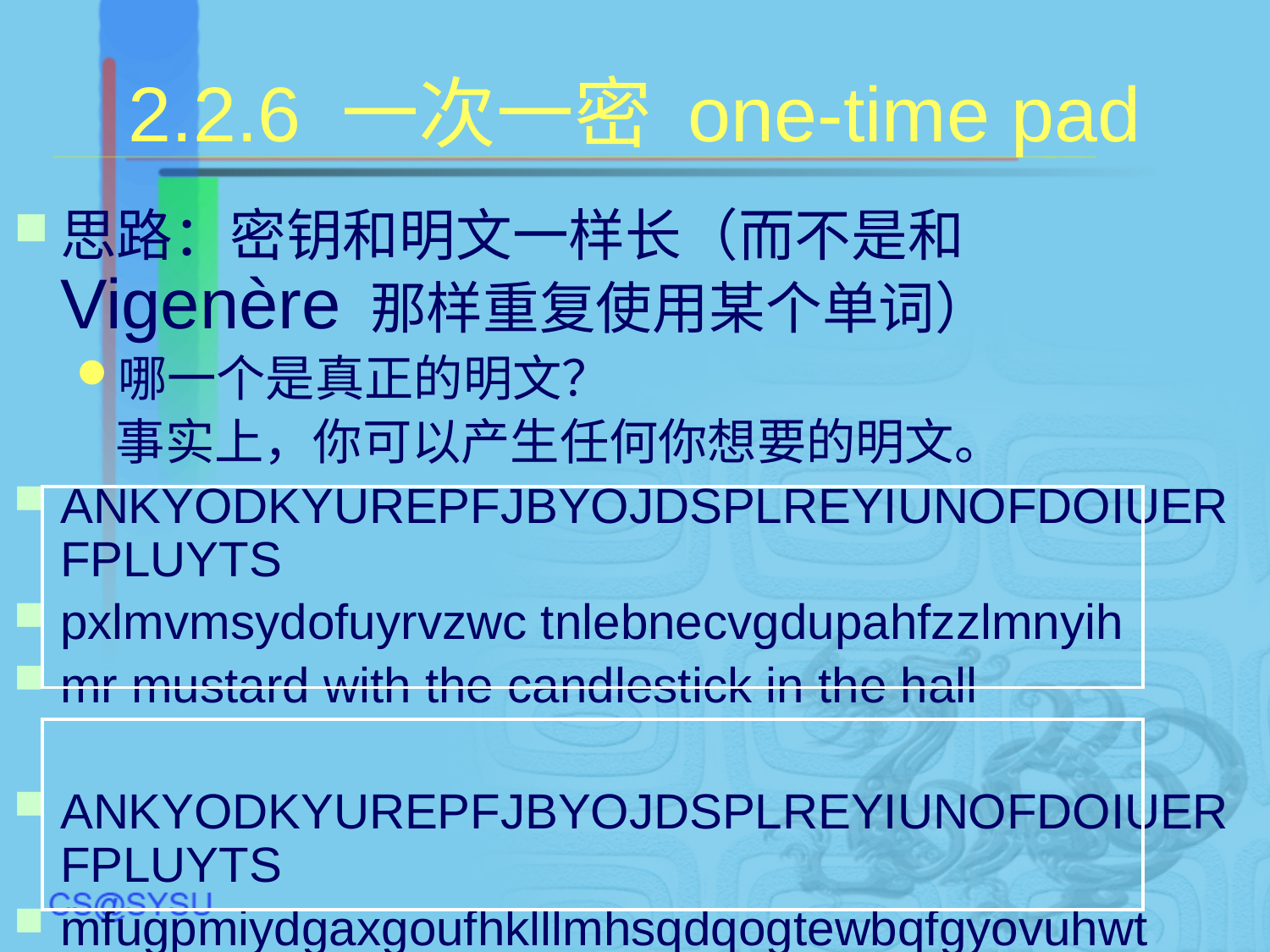

# 2.2.6 一次一密 one-time pad
思路：密钥和明文一样长（而不是和Vigenère 那样重复使用某个单词）
哪一个是真正的明文？
	事实上，你可以产生任何你想要的明文。
ANKYODKYUREPFJBYOJDSPLREYIUNOFDOIUERFPLUYTS
pxlmvmsydofuyrvzwc tnlebnecvgdupahfzzlmnyih
mr mustard with the candlestick in the hall

ANKYODKYUREPFJBYOJDSPLREYIUNOFDOIUERFPLUYTS
mfugpmiydgaxgoufhklllmhsqdqogtewbqfgyovuhwt
miss scarlet with the knife in the library